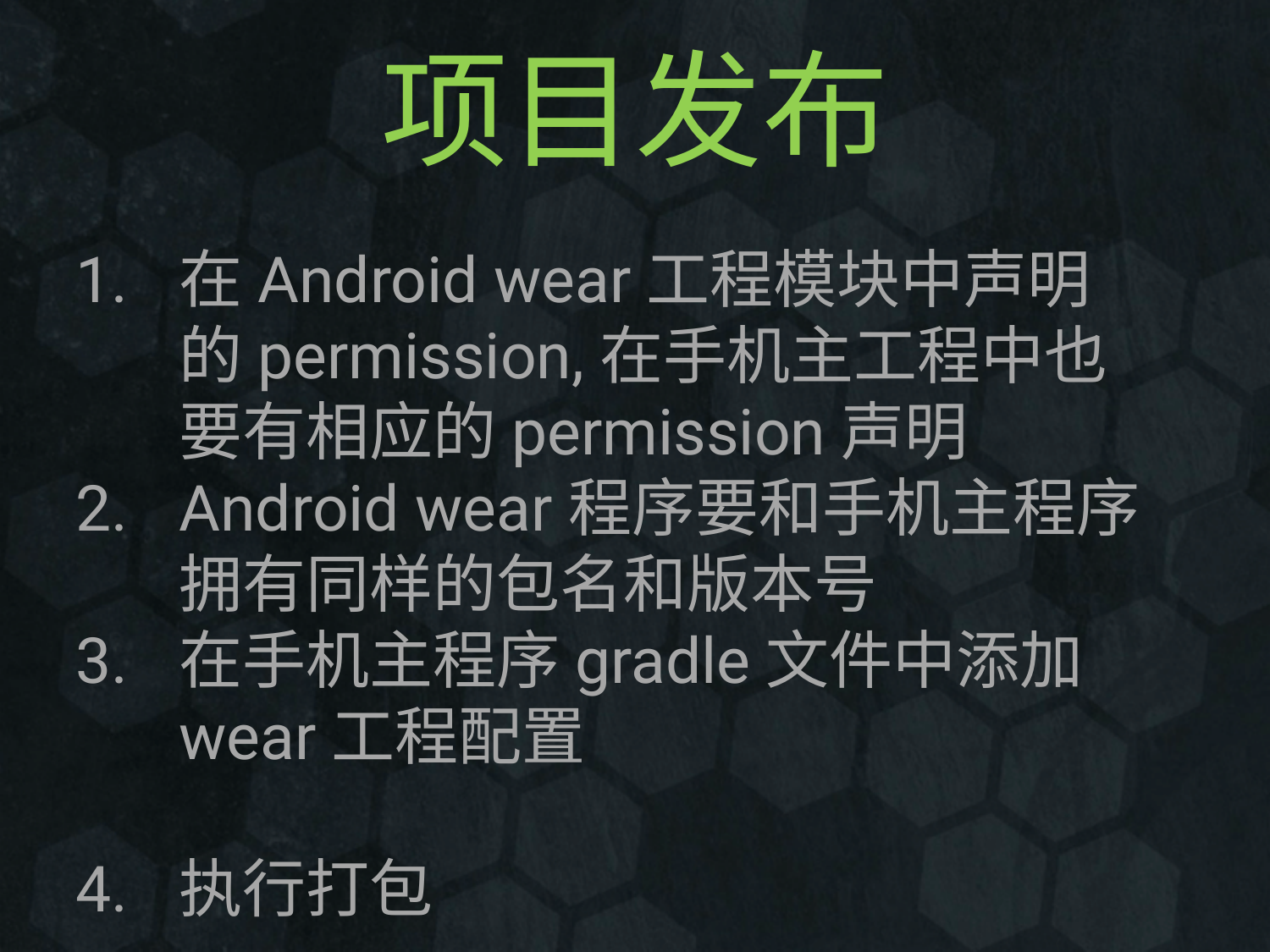

# 项目发布
在Android wear工程模块中声明的permission,在手机主工程中也要有相应的permission声明
Android wear程序要和手机主程序拥有同样的包名和版本号
在手机主程序gradle文件中添加wear工程配置
执行打包